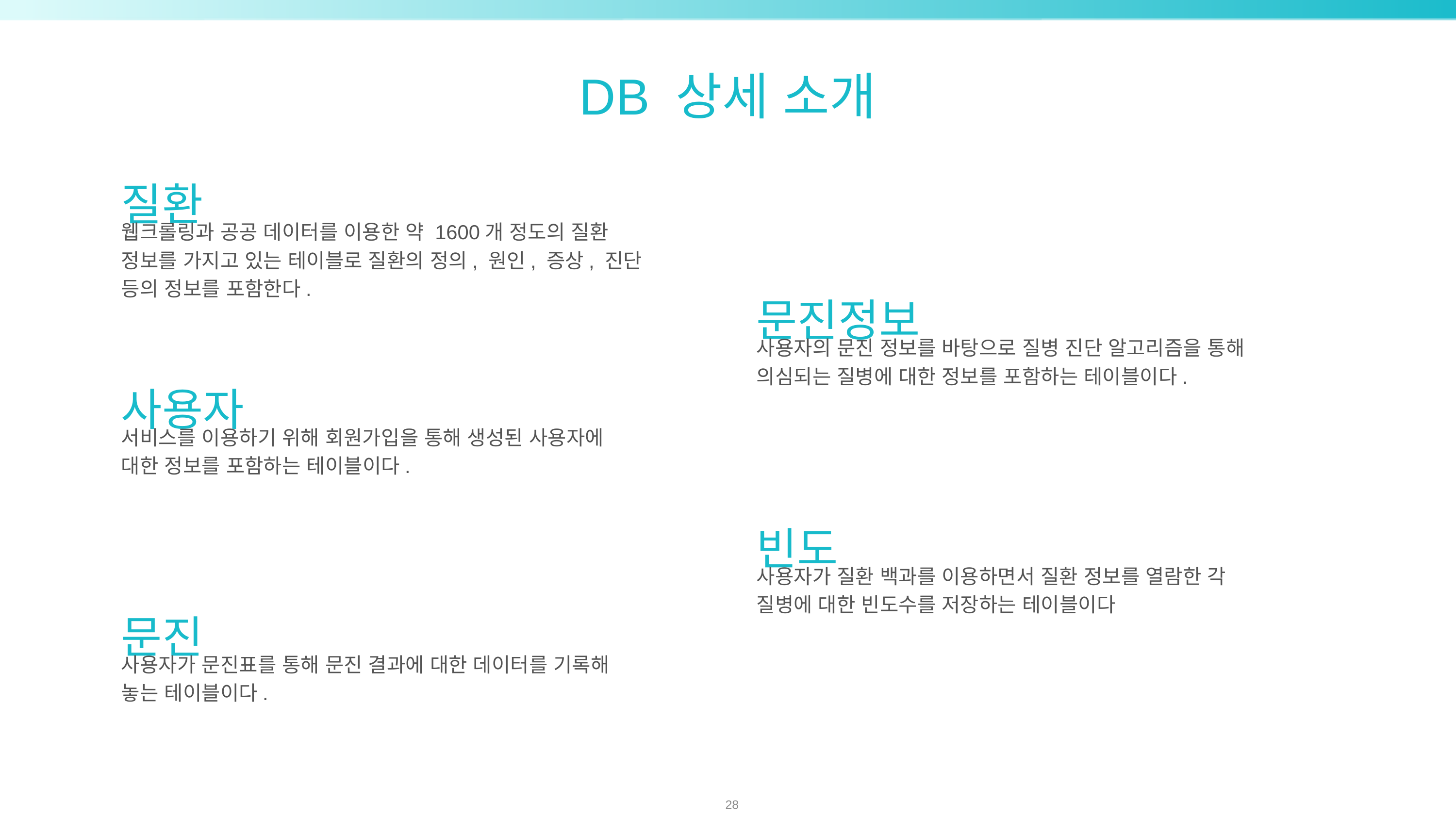

DB 상세 소개
질환
웹크롤링과 공공 데이터를 이용한 약 1600개 정도의 질환 정보를 가지고 있는 테이블로 질환의 정의, 원인, 증상, 진단 등의 정보를 포함한다.
문진정보
사용자의 문진 정보를 바탕으로 질병 진단 알고리즘을 통해 의심되는 질병에 대한 정보를 포함하는 테이블이다.

사용자
서비스를 이용하기 위해 회원가입을 통해 생성된 사용자에 대한 정보를 포함하는 테이블이다.
빈도
사용자가 질환 백과를 이용하면서 질환 정보를 열람한 각 질병에 대한 빈도수를 저장하는 테이블이다
문진
사용자가 문진표를 통해 문진 결과에 대한 데이터를 기록해 놓는 테이블이다.
28